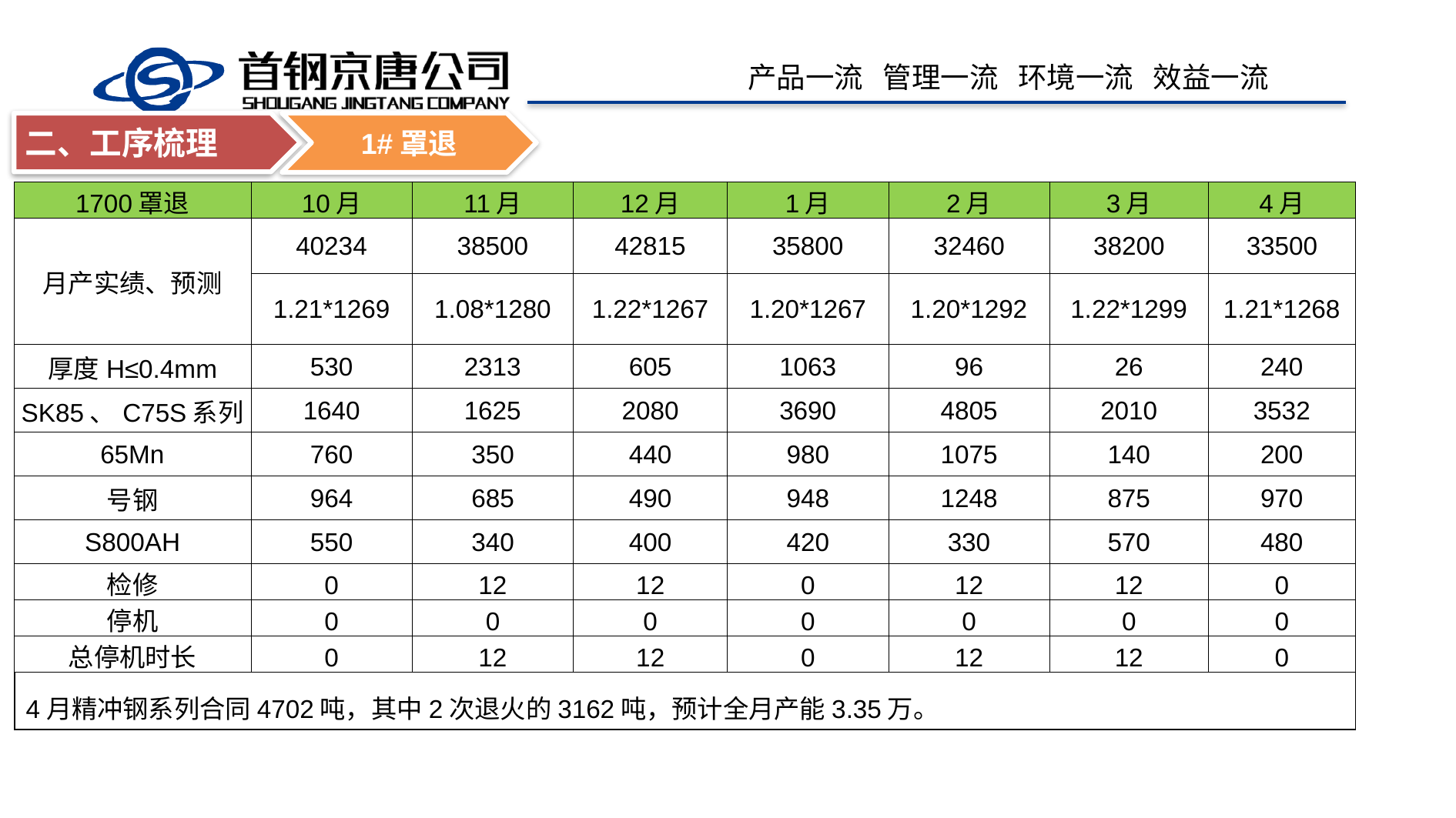

1#罩退
二、工序梳理
| 1700罩退 | 10月 | 11月 | 12月 | 1月 | 2月 | 3月 | 4月 |
| --- | --- | --- | --- | --- | --- | --- | --- |
| 月产实绩、预测 | 40234 | 38500 | 42815 | 35800 | 32460 | 38200 | 33500 |
|  | 1.21\*1269 | 1.08\*1280 | 1.22\*1267 | 1.20\*1267 | 1.20\*1292 | 1.22\*1299 | 1.21\*1268 |
| 厚度H≤0.4mm | 530 | 2313 | 605 | 1063 | 96 | 26 | 240 |
| SK85、C75S系列 | 1640 | 1625 | 2080 | 3690 | 4805 | 2010 | 3532 |
| 65Mn | 760 | 350 | 440 | 980 | 1075 | 140 | 200 |
| 号钢 | 964 | 685 | 490 | 948 | 1248 | 875 | 970 |
| S800AH | 550 | 340 | 400 | 420 | 330 | 570 | 480 |
| 检修 | 0 | 12 | 12 | 0 | 12 | 12 | 0 |
| 停机 | 0 | 0 | 0 | 0 | 0 | 0 | 0 |
| 总停机时长 | 0 | 12 | 12 | 0 | 12 | 12 | 0 |
4月精冲钢系列合同4702吨，其中2次退火的3162吨，预计全月产能3.35万。